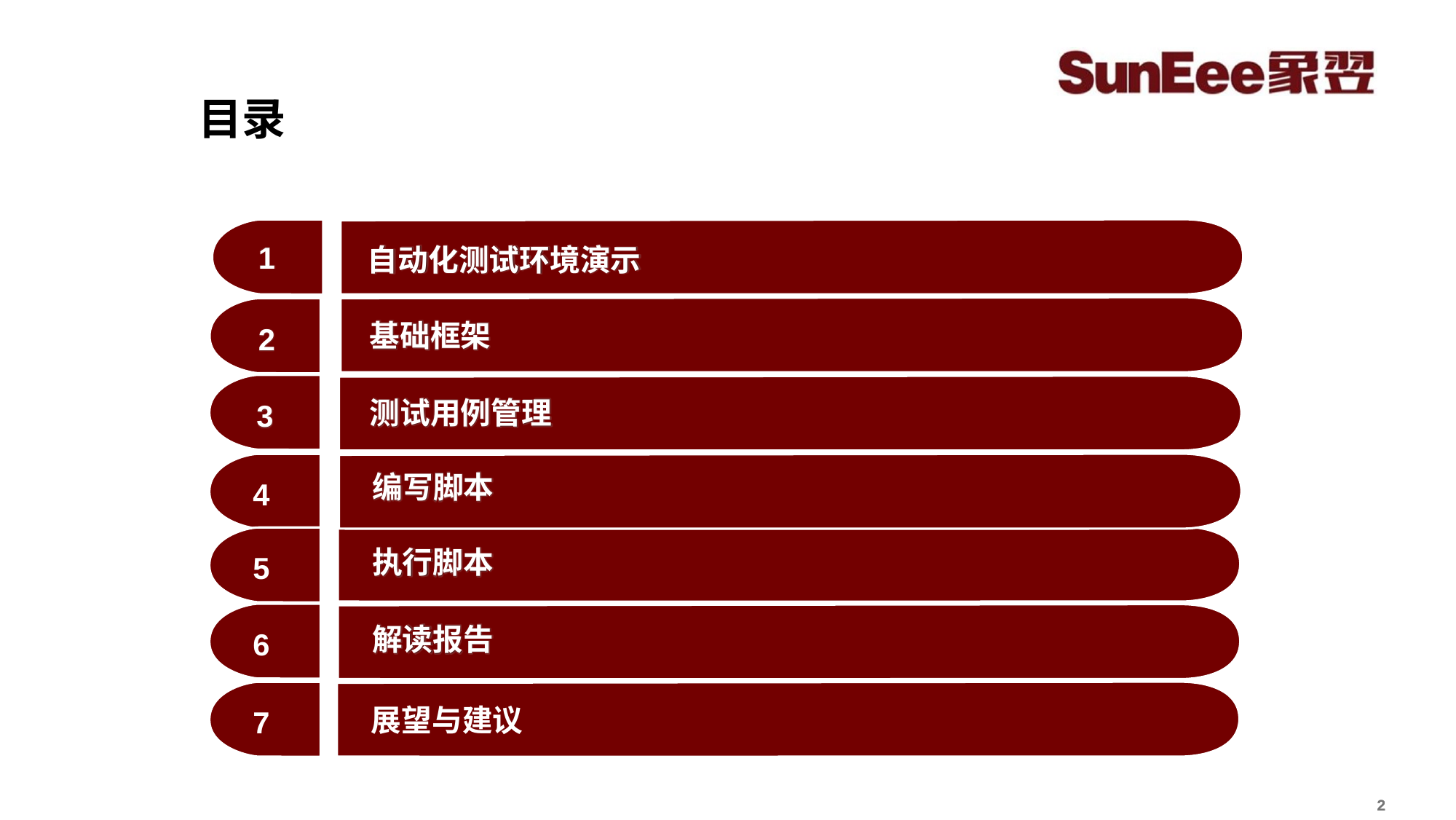

# 目录

1
自动化测试环境演示

基础框架
2

测试用例管理
3
   4

编写脚本

   5
执行脚本
   6

解读报告
  展望与建议
   7
 2
 2